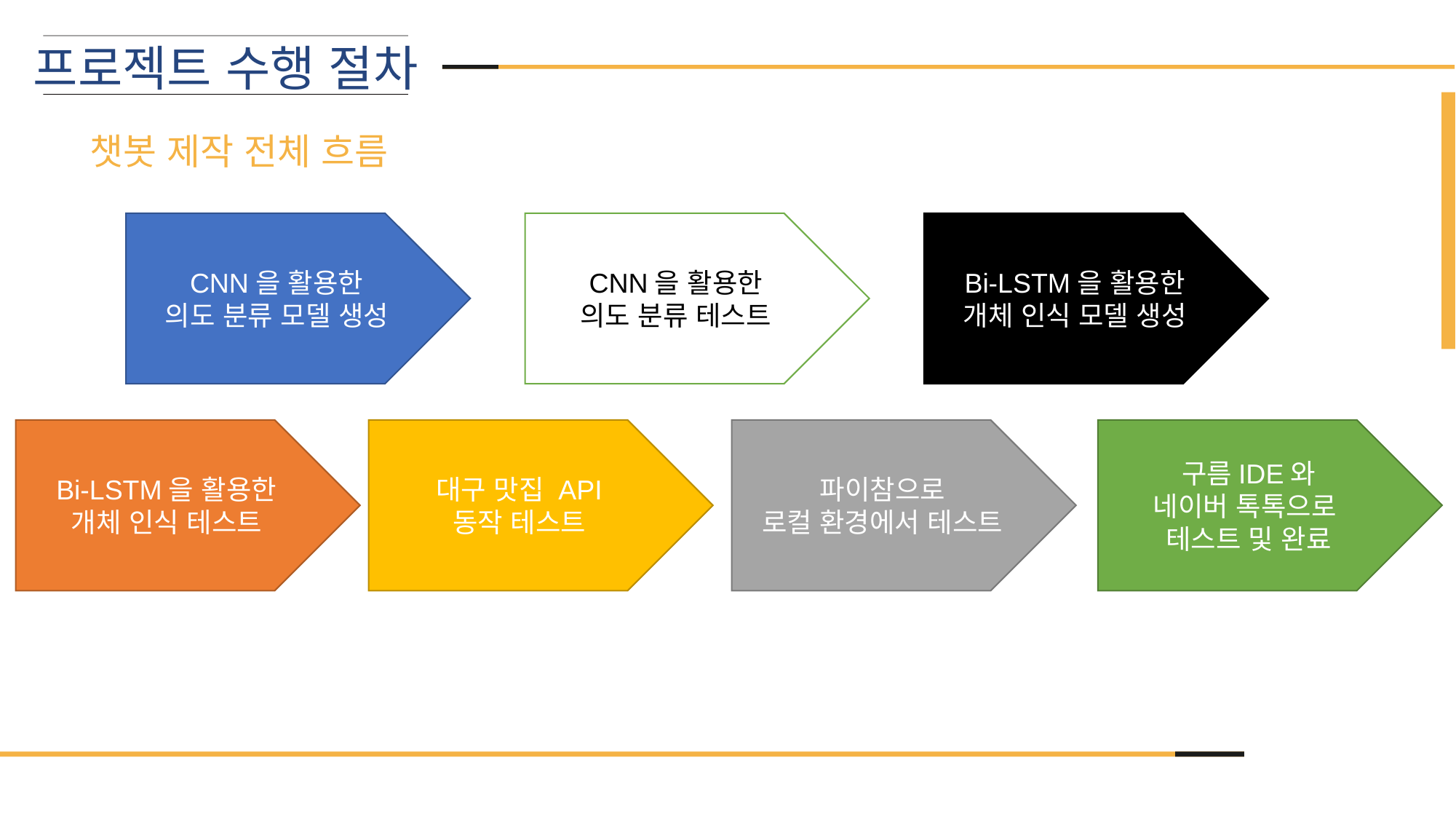

프로젝트 수행 절차

챗봇 제작 전체 흐름
CNN을 활용한
의도 분류 모델 생성
CNN을 활용한
의도 분류 테스트
Bi-LSTM을 활용한
개체 인식 모델 생성
Bi-LSTM을 활용한
개체 인식 테스트
대구 맛집 API
동작 테스트
파이참으로
로컬 환경에서 테스트
구름IDE와
네이버 톡톡으로
테스트 및 완료